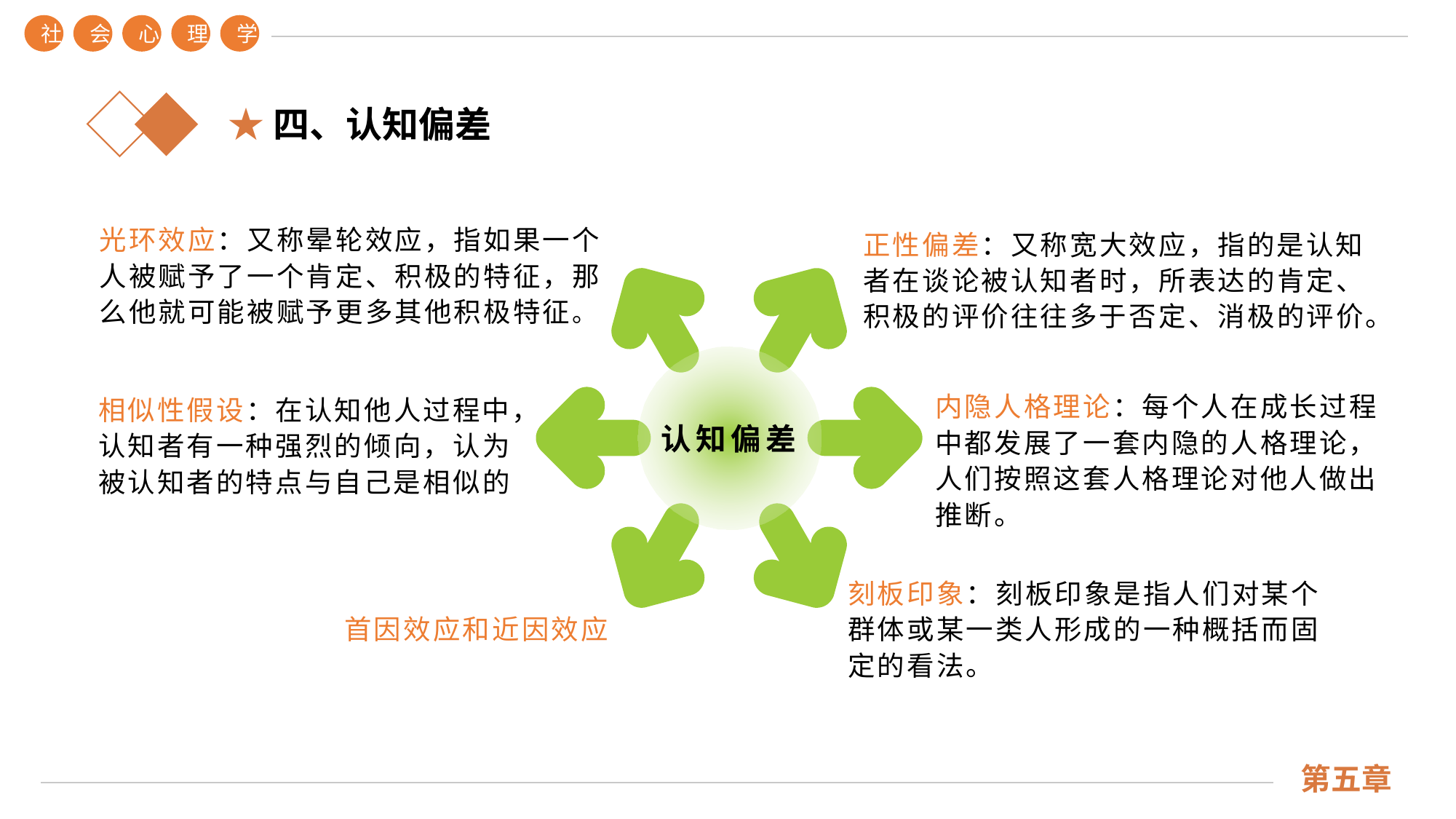

社
会
心
理
学
第五章

★四、认知偏差
光环效应：又称晕轮效应，指如果一个人被赋予了一个肯定、积极的特征，那么他就可能被赋予更多其他积极特征。
正性偏差：又称宽大效应，指的是认知者在谈论被认知者时，所表达的肯定、积极的评价往往多于否定、消极的评价。

内隐人格理论：每个人在成长过程中都发展了一套内隐的人格理论，人们按照这套人格理论对他人做出推断。
认知偏差

相似性假设：在认知他人过程中，认知者有一种强烈的倾向，认为被认知者的特点与自己是相似的

刻板印象：刻板印象是指人们对某个群体或某一类人形成的一种概括而固定的看法。
首因效应和近因效应